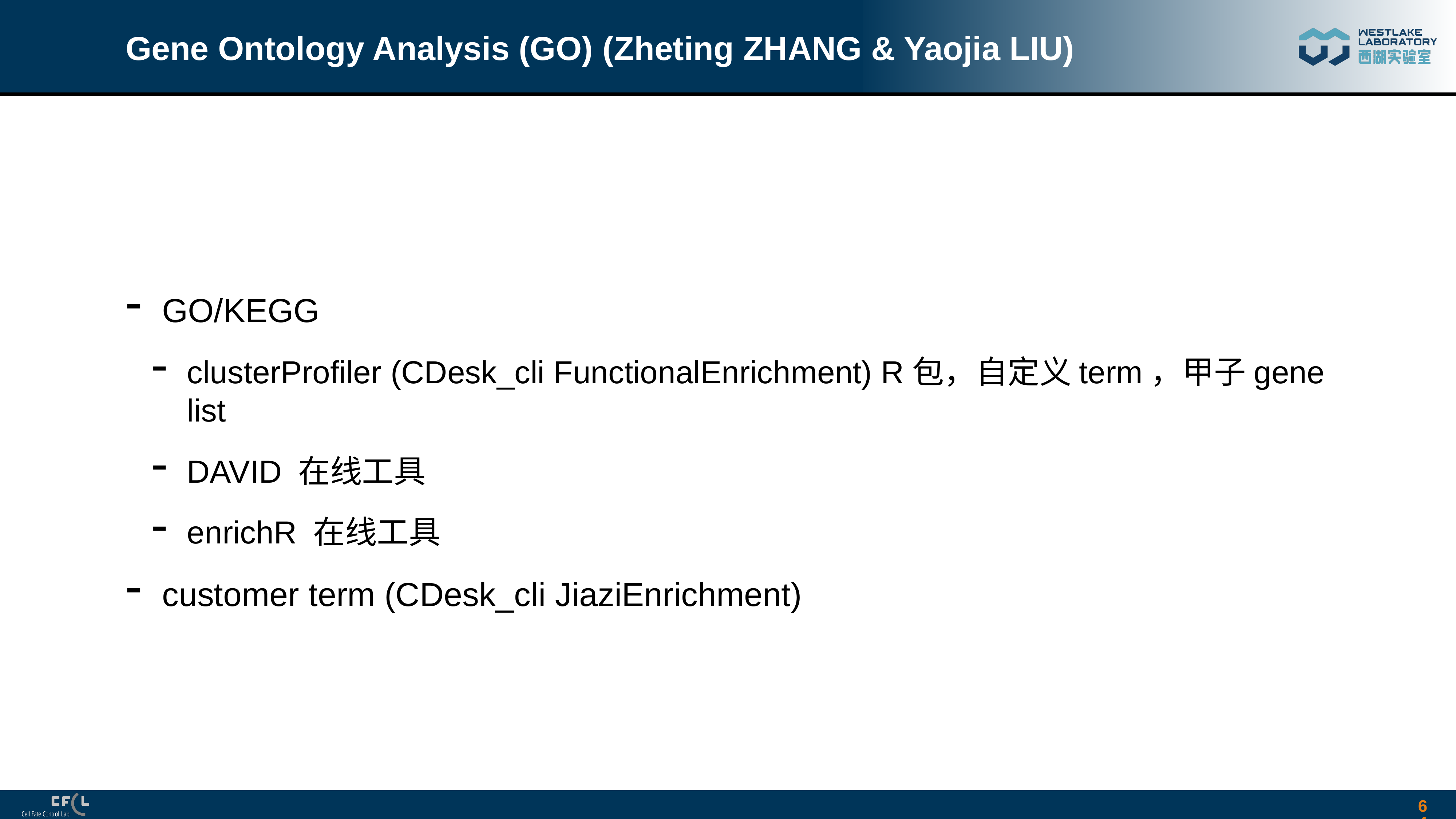

# Gene Ontology Analysis (GO) (Zheting ZHANG & Yaojia LIU)
GO/KEGG
clusterProfiler (CDesk_cli FunctionalEnrichment) R包，自定义term，甲子gene list
DAVID 在线工具
enrichR 在线工具
customer term (CDesk_cli JiaziEnrichment)
64